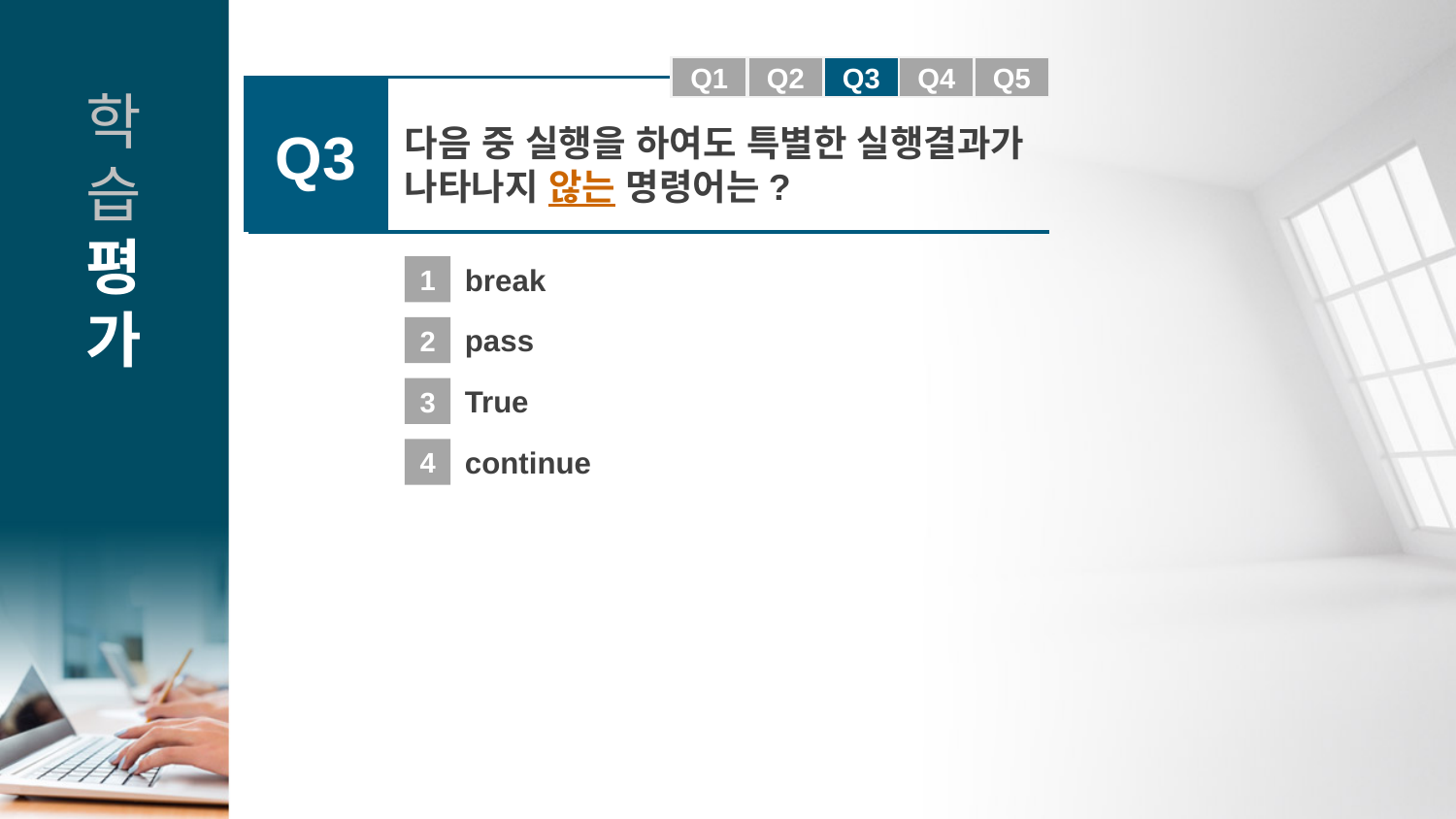

Q1
Q1
Q2
Q3
Q4
Q5
Q3
다음 중 실행을 하여도 특별한 실행결과가 나타나지 않는 명령어는?
1
break
2
pass
3
True
4
continue